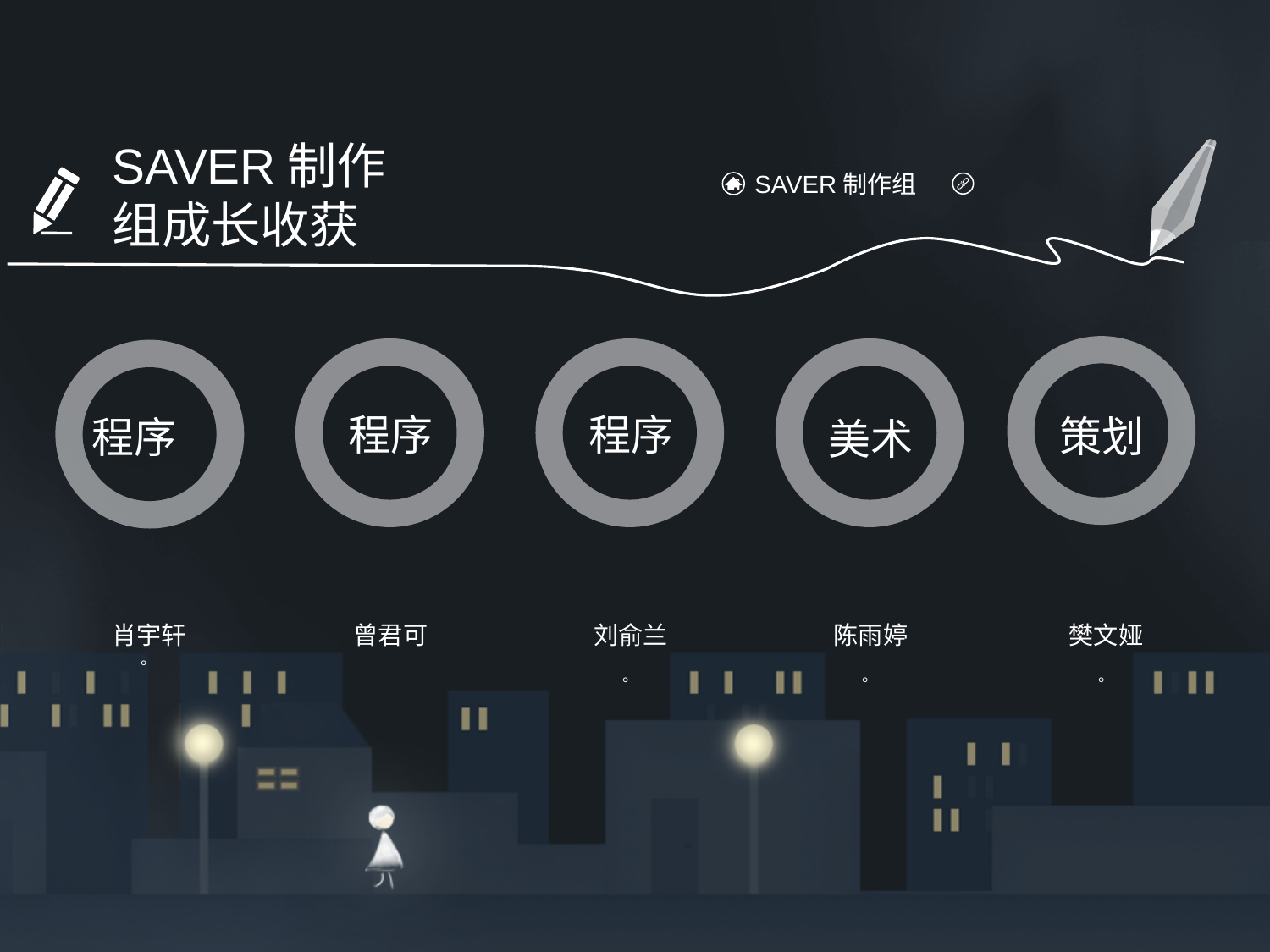

SAVER制作组成长收获

SAVER制作组

策划

程序

程序

美术

程序
肖宇轩
。
曾君可

刘俞兰

。
陈雨婷

。
樊文娅

。